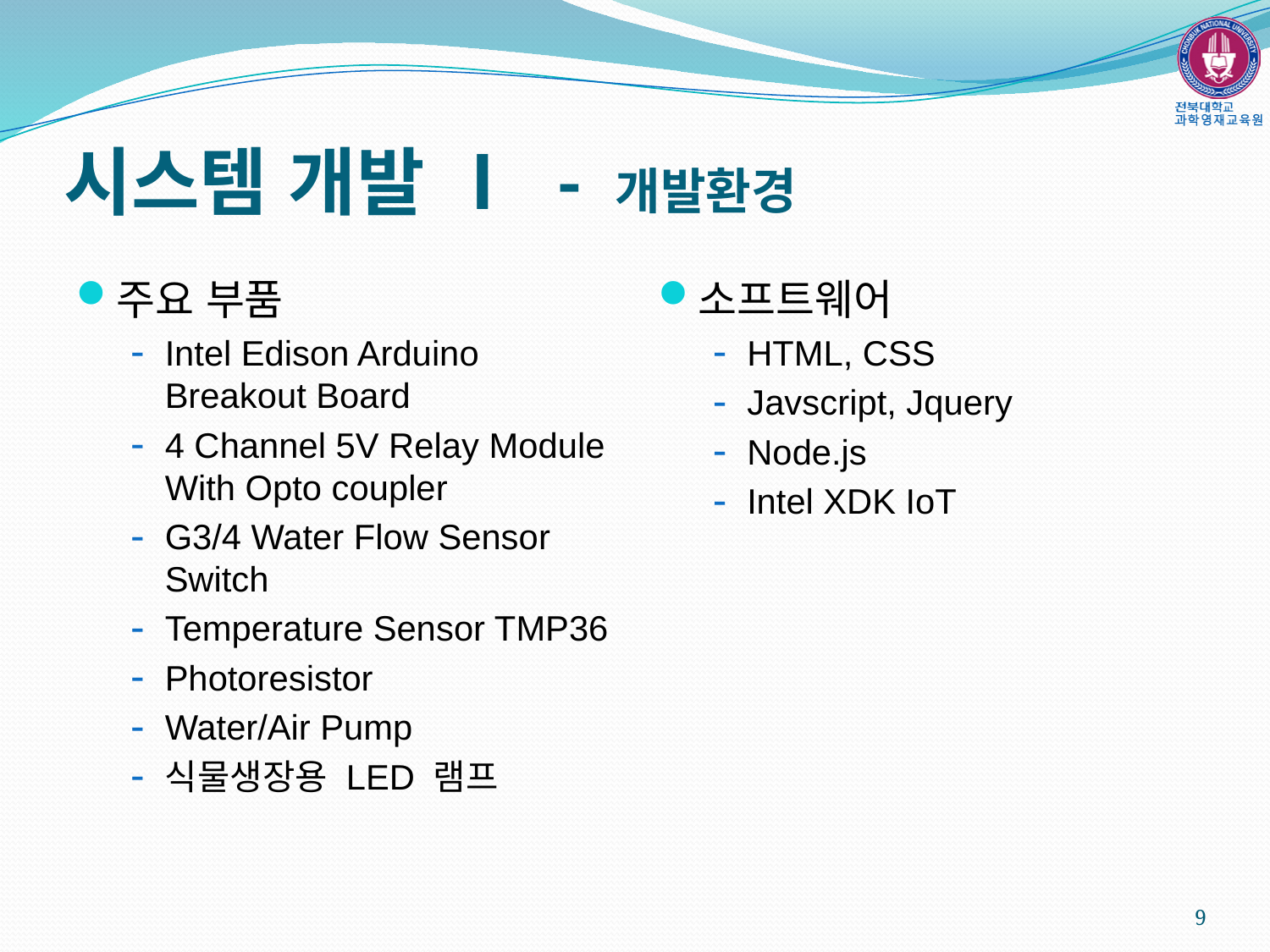

# 시스템 개발 Ⅰ - 개발환경
주요 부품
Intel Edison Arduino Breakout Board
4 Channel 5V Relay Module With Opto coupler
G3/4 Water Flow Sensor Switch
Temperature Sensor TMP36
Photoresistor
Water/Air Pump
식물생장용 LED 램프

소프트웨어
HTML, CSS
Javscript, Jquery
Node.js
Intel XDK IoT
9